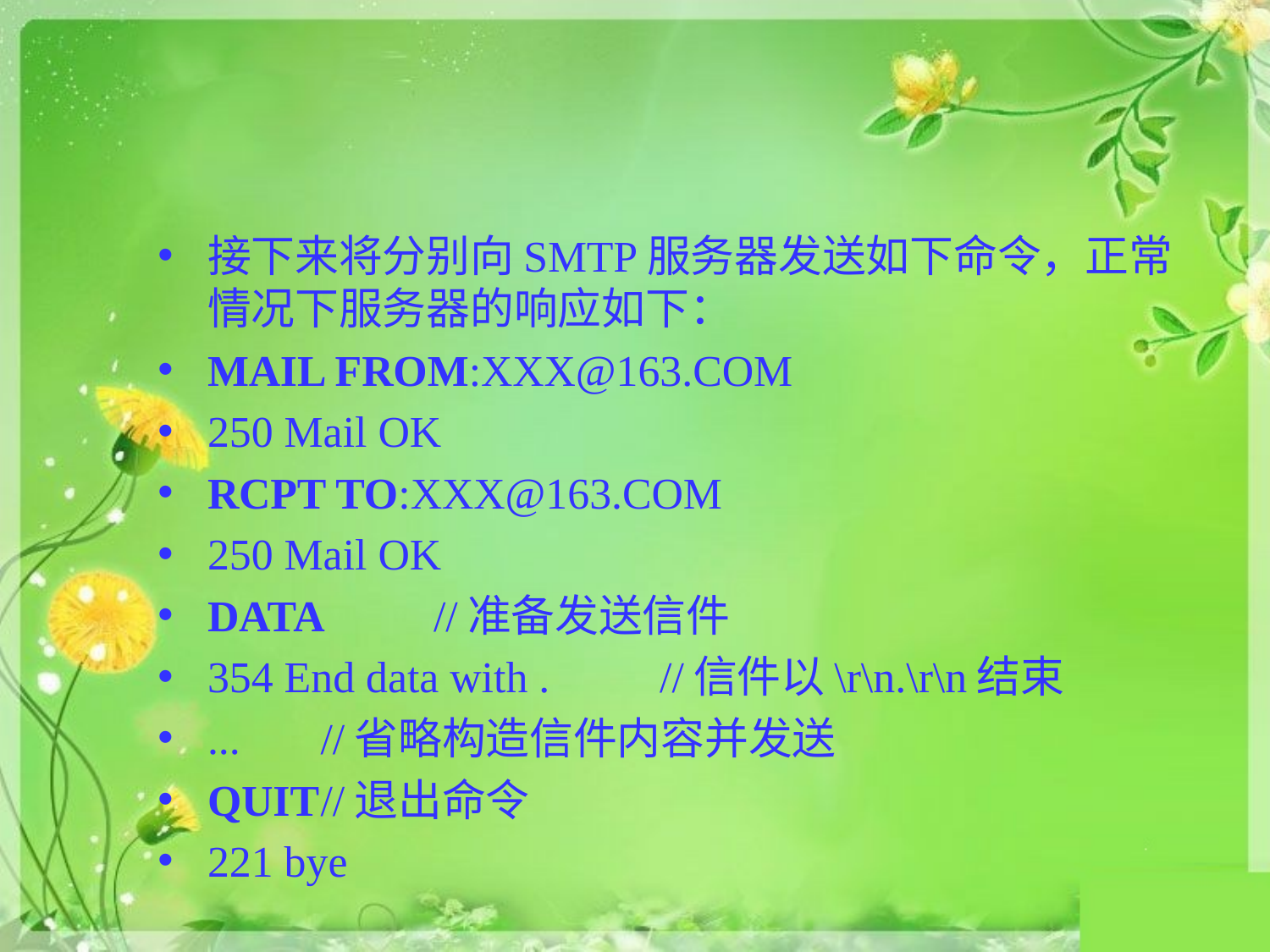

#
接下来将分别向SMTP服务器发送如下命令，正常情况下服务器的响应如下：
MAIL FROM:XXX@163.COM
250 Mail OK
RCPT TO:XXX@163.COM
250 Mail OK
DATA							//准备发送信件
354 End data with .			//信件以\r\n.\r\n结束
...								//省略构造信件内容并发送
QUIT							//退出命令
221 bye